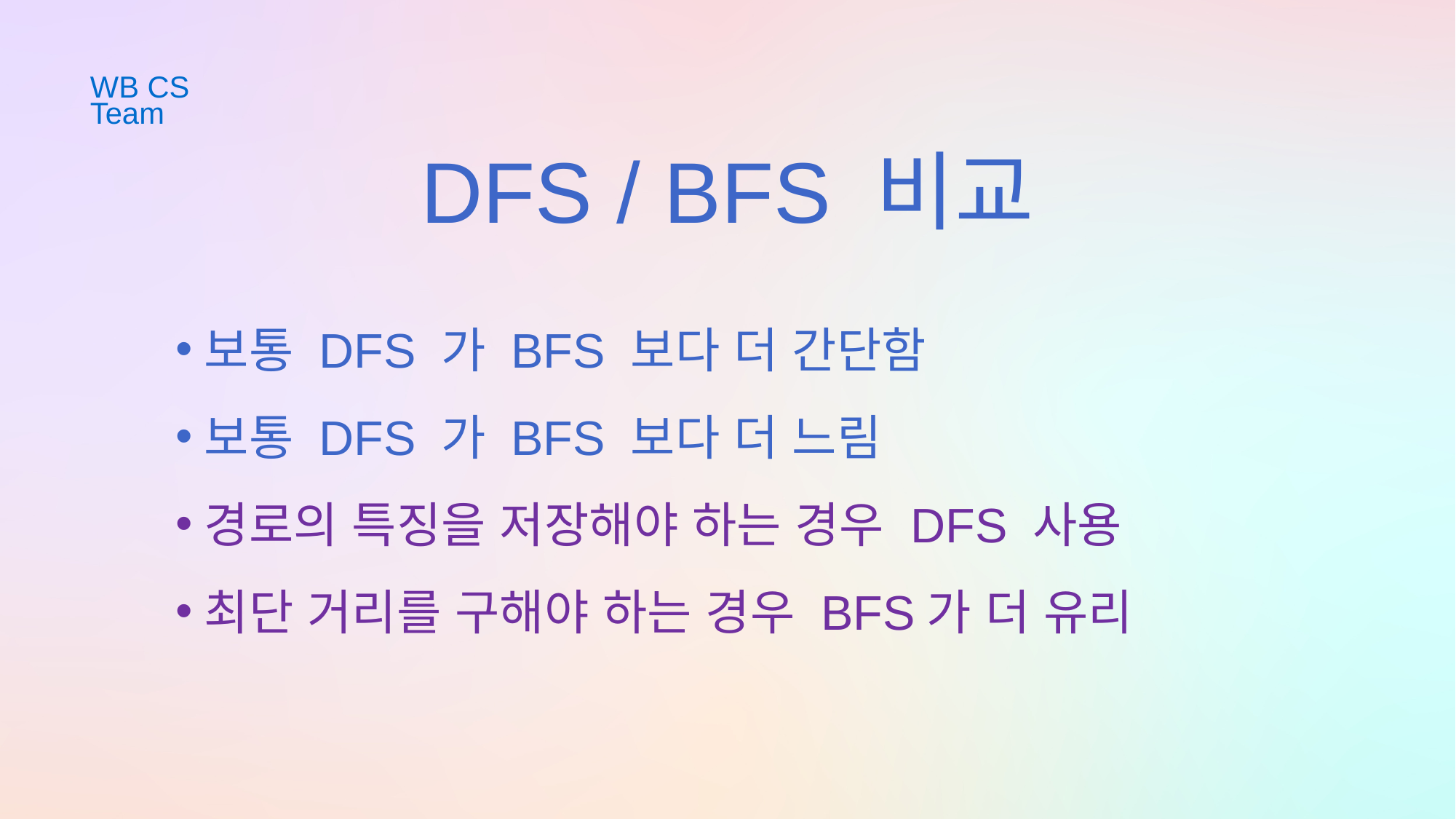

WB CS Team
DFS / BFS 비교
보통 DFS 가 BFS 보다 더 간단함
보통 DFS 가 BFS 보다 더 느림
경로의 특징을 저장해야 하는 경우 DFS 사용
최단 거리를 구해야 하는 경우 BFS가 더 유리